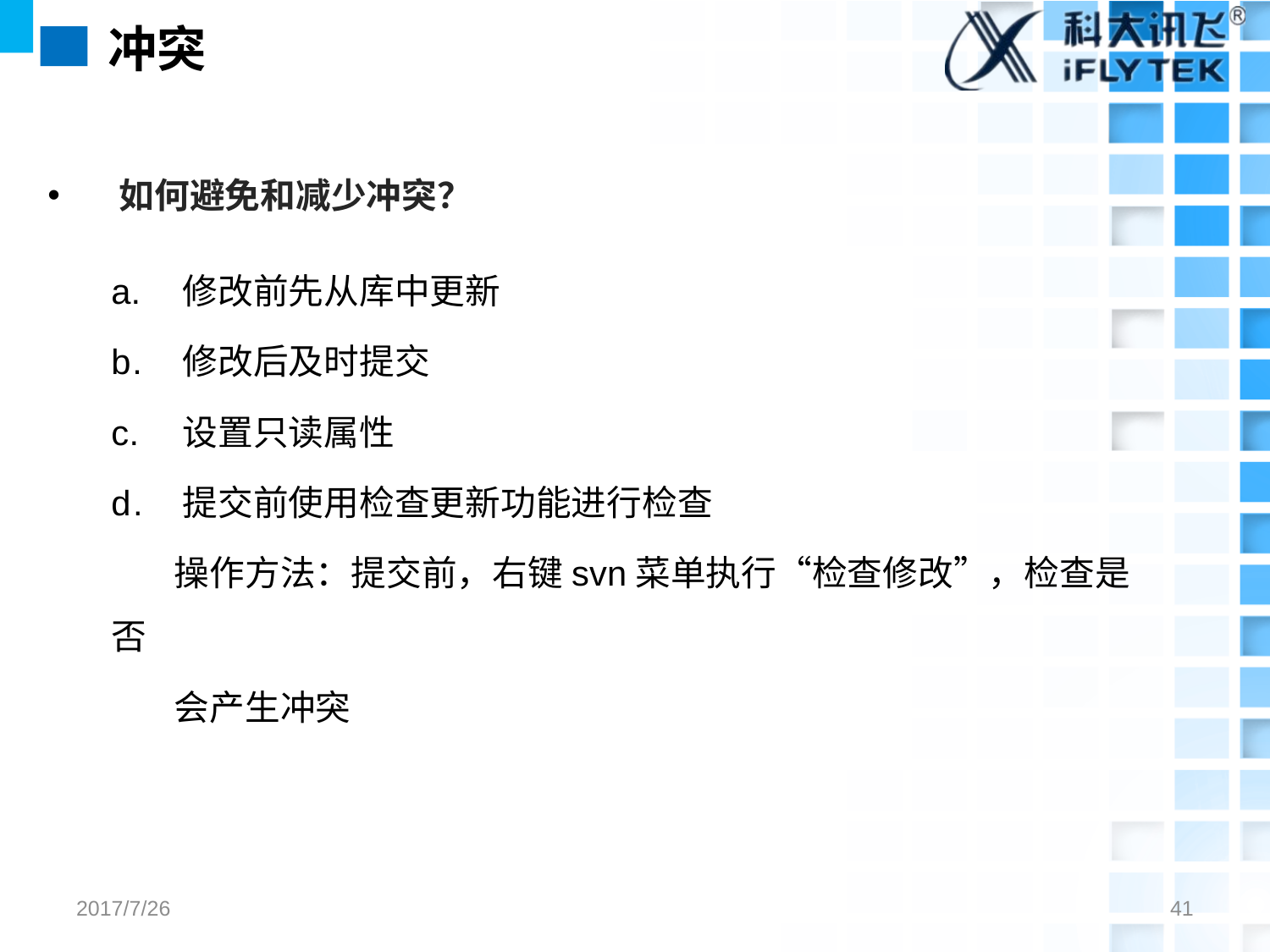

# 冲突
如何避免和减少冲突？
修改前先从库中更新
修改后及时提交
设置只读属性
提交前使用检查更新功能进行检查
       操作方法：提交前，右键svn菜单执行“检查修改”，检查是否
       会产生冲突
2017/7/26
41